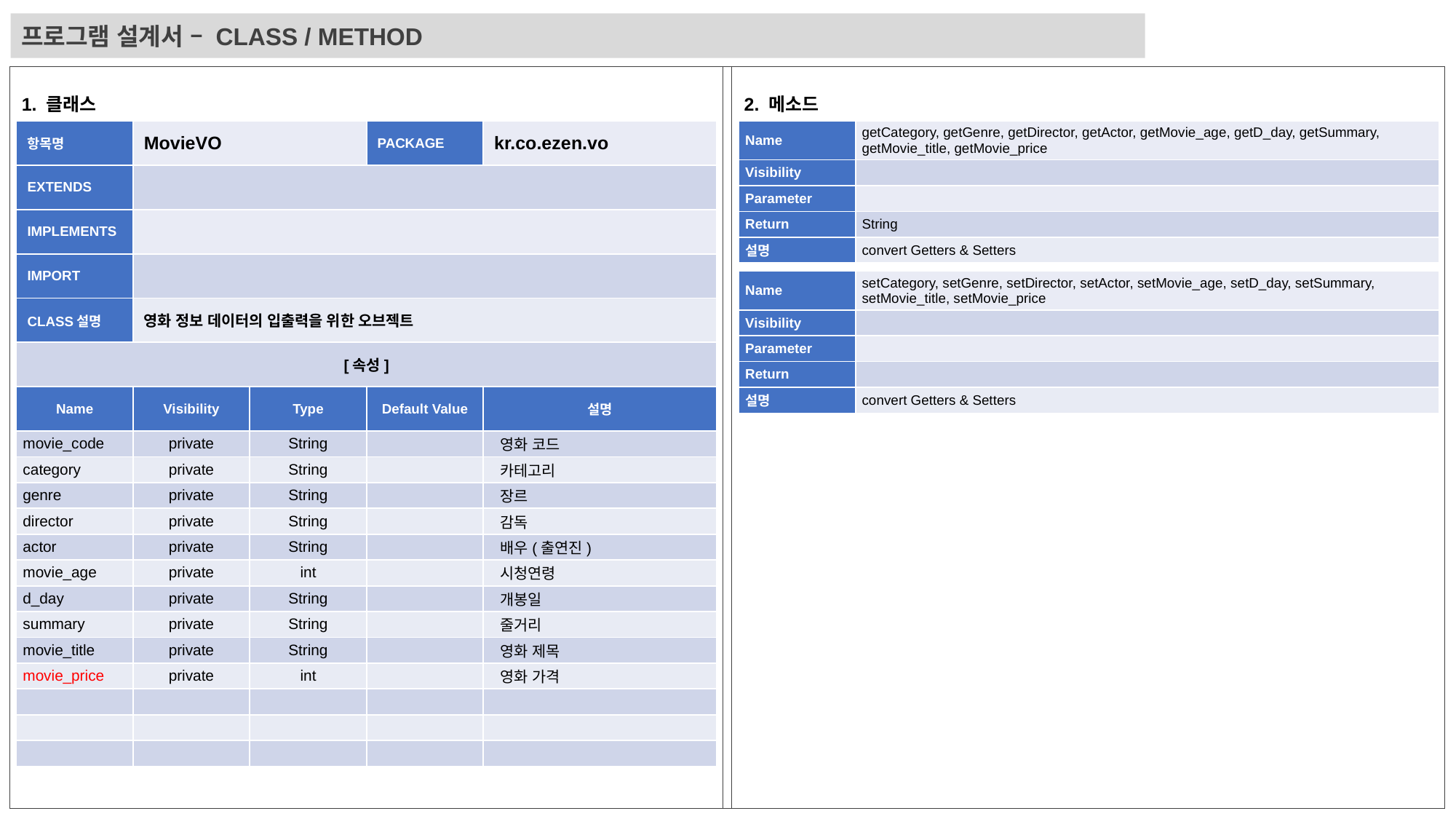

프로그램 설계서 – CLASS / METHOD

1. 클래스
2. 메소드
| 항목명 | MovieVO |  | PACKAGE | kr.co.ezen.vo |
| --- | --- | --- | --- | --- |
| EXTENDS |  |  |  |  |
| IMPLEMENTS |  |  |  |  |
| IMPORT |  |  |  |  |
| CLASS설명 | 영화 정보 데이터의 입출력을 위한 오브젝트 |  |  |  |
| [속성] |  |  |  |  |
| Name | Visibility | Type | Default Value | 설명 |
| movie\_code | private | String |  | 영화 코드 |
| category | private | String |  | 카테고리 |
| genre | private | String |  | 장르 |
| director | private | String |  | 감독 |
| actor | private | String |  | 배우(출연진) |
| movie\_age | private | int |  | 시청연령 |
| d\_day | private | String |  | 개봉일 |
| summary | private | String |  | 줄거리 |
| movie\_title | private | String |  | 영화 제목 |
| movie\_price | private | int |  | 영화 가격 |
|  |  |  |  |  |
|  |  |  |  |  |
|  |  |  |  |  |
| Name | getCategory, getGenre, getDirector, getActor, getMovie\_age, getD\_day, getSummary, getMovie\_title, getMovie\_price |
| --- | --- |
| Visibility |  |
| Parameter |  |
| Return | String |
| 설명 | convert Getters & Setters |
| Name | setCategory, setGenre, setDirector, setActor, setMovie\_age, setD\_day, setSummary, setMovie\_title, setMovie\_price |
| --- | --- |
| Visibility |  |
| Parameter |  |
| Return |  |
| 설명 | convert Getters & Setters |